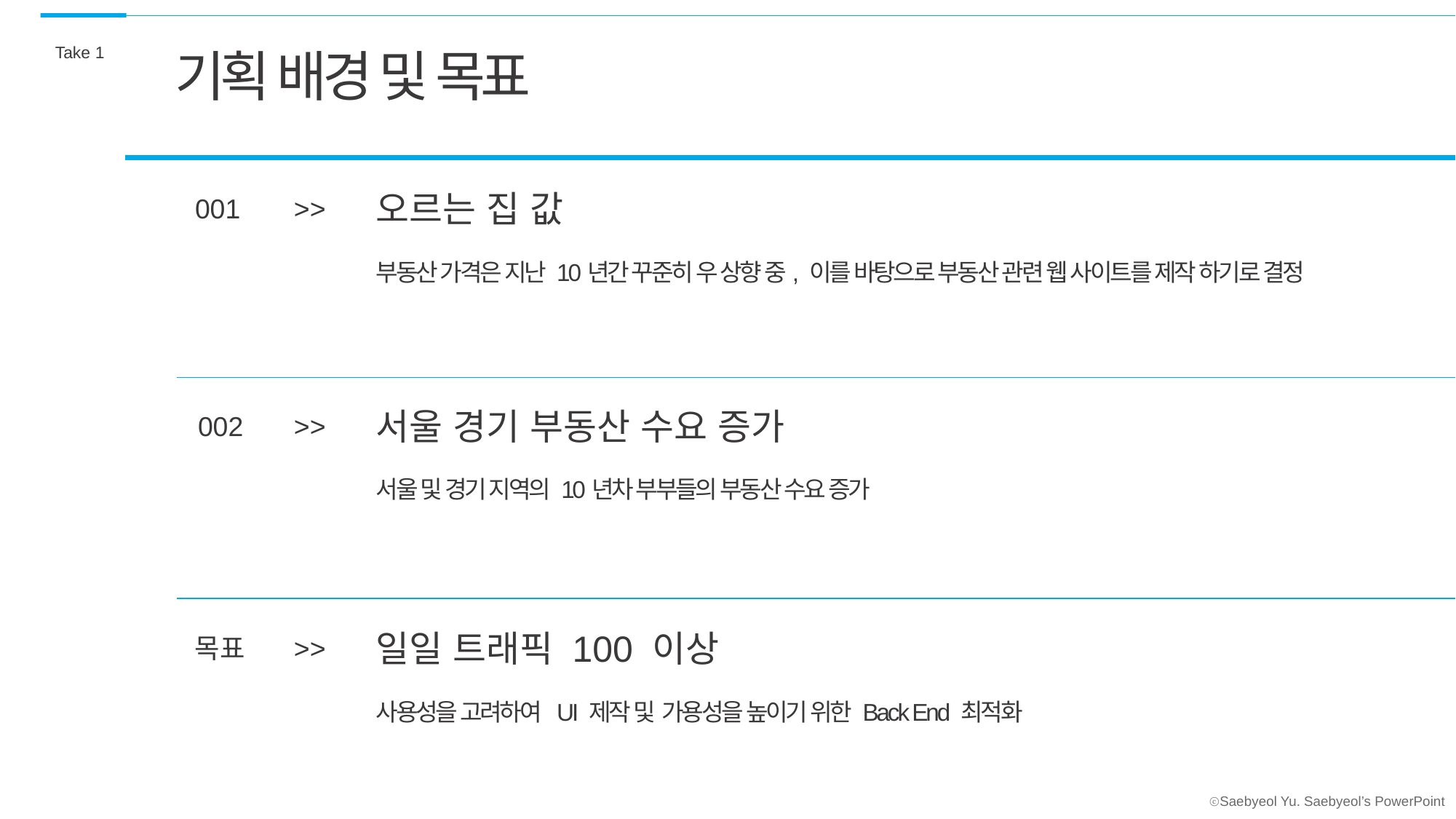

Take 1
기획 배경 및 목표
오르는 집 값
001
>>
부동산 가격은 지난 10년간 꾸준히 우 상향 중, 이를 바탕으로 부동산 관련 웹 사이트를 제작 하기로 결정
서울 경기 부동산 수요 증가
002
>>
서울 및 경기 지역의 10년차 부부들의 부동산 수요 증가
일일 트래픽 100 이상
목표
>>
사용성을 고려하여  UI 제작 및  가용성을 높이기 위한 Back End 최적화